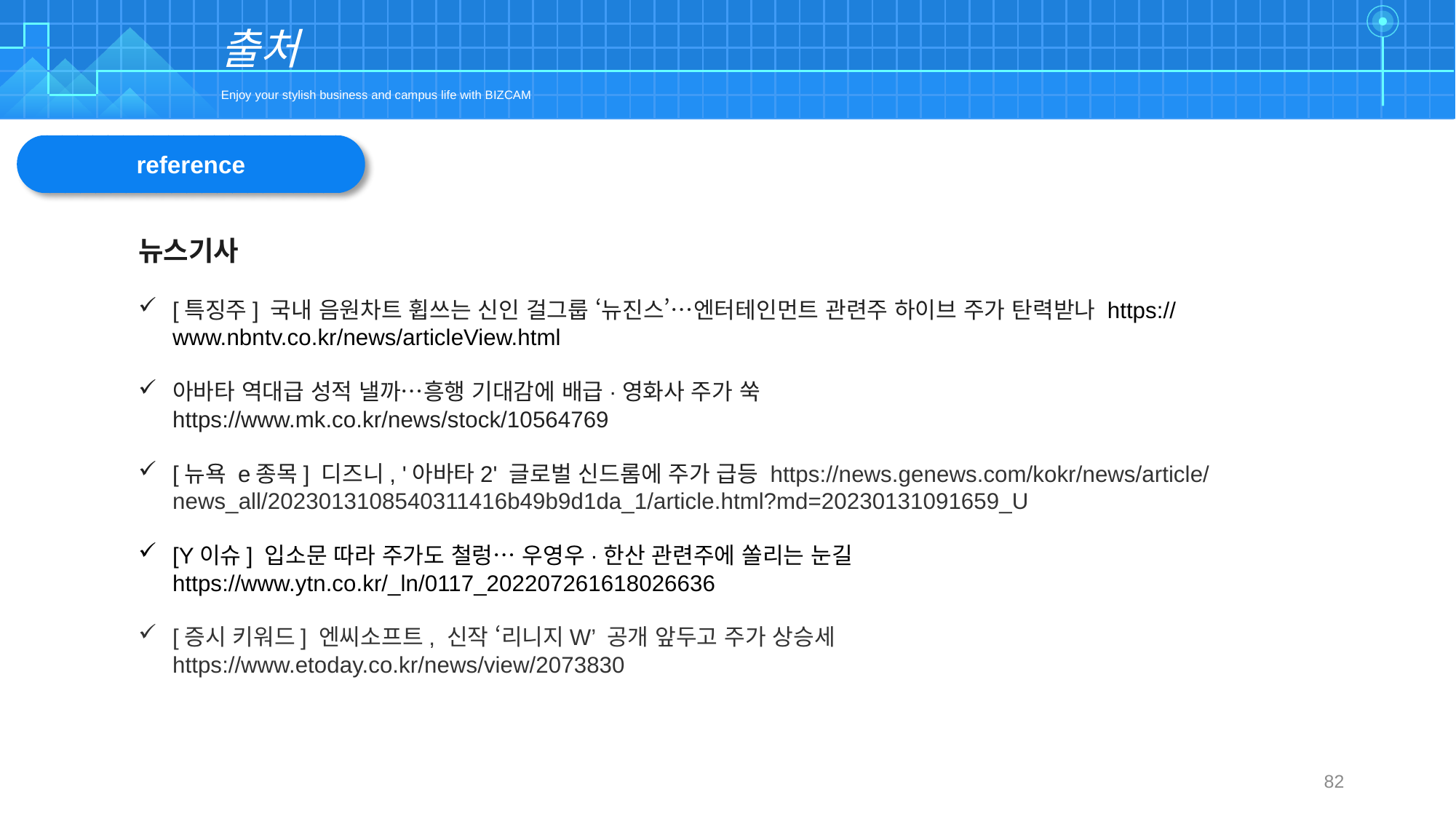

|  |  |  |  |  |  |  |  |  |  |  |  |  |  |  |  |  |  |  |  |  |  |  |  |  |  |  |  |  |  |  |  |  |  |  |  |  |  |  |  |  |  |  |  |  |  |  |  |  |  |  |  |  |  |  |  |  |  |  |  |
| --- | --- | --- | --- | --- | --- | --- | --- | --- | --- | --- | --- | --- | --- | --- | --- | --- | --- | --- | --- | --- | --- | --- | --- | --- | --- | --- | --- | --- | --- | --- | --- | --- | --- | --- | --- | --- | --- | --- | --- | --- | --- | --- | --- | --- | --- | --- | --- | --- | --- | --- | --- | --- | --- | --- | --- | --- | --- | --- | --- |
|  |  |  |  |  |  |  |  |  |  |  |  |  |  |  |  |  |  |  |  |  |  |  |  |  |  |  |  |  |  |  |  |  |  |  |  |  |  |  |  |  |  |  |  |  |  |  |  |  |  |  |  |  |  |  |  |  |  |  |  |
|  |  |  |  |  |  |  |  |  |  |  |  |  |  |  |  |  |  |  |  |  |  |  |  |  |  |  |  |  |  |  |  |  |  |  |  |  |  |  |  |  |  |  |  |  |  |  |  |  |  |  |  |  |  |  |  |  |  |  |  |
|  |  |  |  |  |  |  |  |  |  |  |  |  |  |  |  |  |  |  |  |  |  |  |  |  |  |  |  |  |  |  |  |  |  |  |  |  |  |  |  |  |  |  |  |  |  |  |  |  |  |  |  |  |  |  |  |  |  |  |  |
|  |  |  |  |  |  |  |  |  |  |  |  |  |  |  |  |  |  |  |  |  |  |  |  |  |  |  |  |  |  |  |  |  |  |  |  |  |  |  |  |  |  |  |  |  |  |  |  |  |  |  |  |  |  |  |  |  |  |  |  |

출처
Enjoy your stylish business and campus life with BIZCAM

reference
뉴스기사

[특징주] 국내 음원차트 휩쓰는 신인 걸그룹 ‘뉴진스’…엔터테인먼트 관련주 하이브 주가 탄력받나 https://www.nbntv.co.kr/news/articleView.html

아바타 역대급 성적 낼까…흥행 기대감에 배급·영화사 주가 쑥
https://www.mk.co.kr/news/stock/10564769

[뉴욕 e종목] 디즈니, '아바타2' 글로벌 신드롬에 주가 급등 https://news.genews.com/kokr/news/article/news_all/2023013108540311416b49b9d1da_1/article.html?md=20230131091659_U

[Y이슈] 입소문 따라 주가도 철렁… 우영우·한산 관련주에 쏠리는 눈길
https://www.ytn.co.kr/_ln/0117_202207261618026636

[증시 키워드] 엔씨소프트, 신작 ‘리니지W’ 공개 앞두고 주가 상승세
https://www.etoday.co.kr/news/view/2073830

82